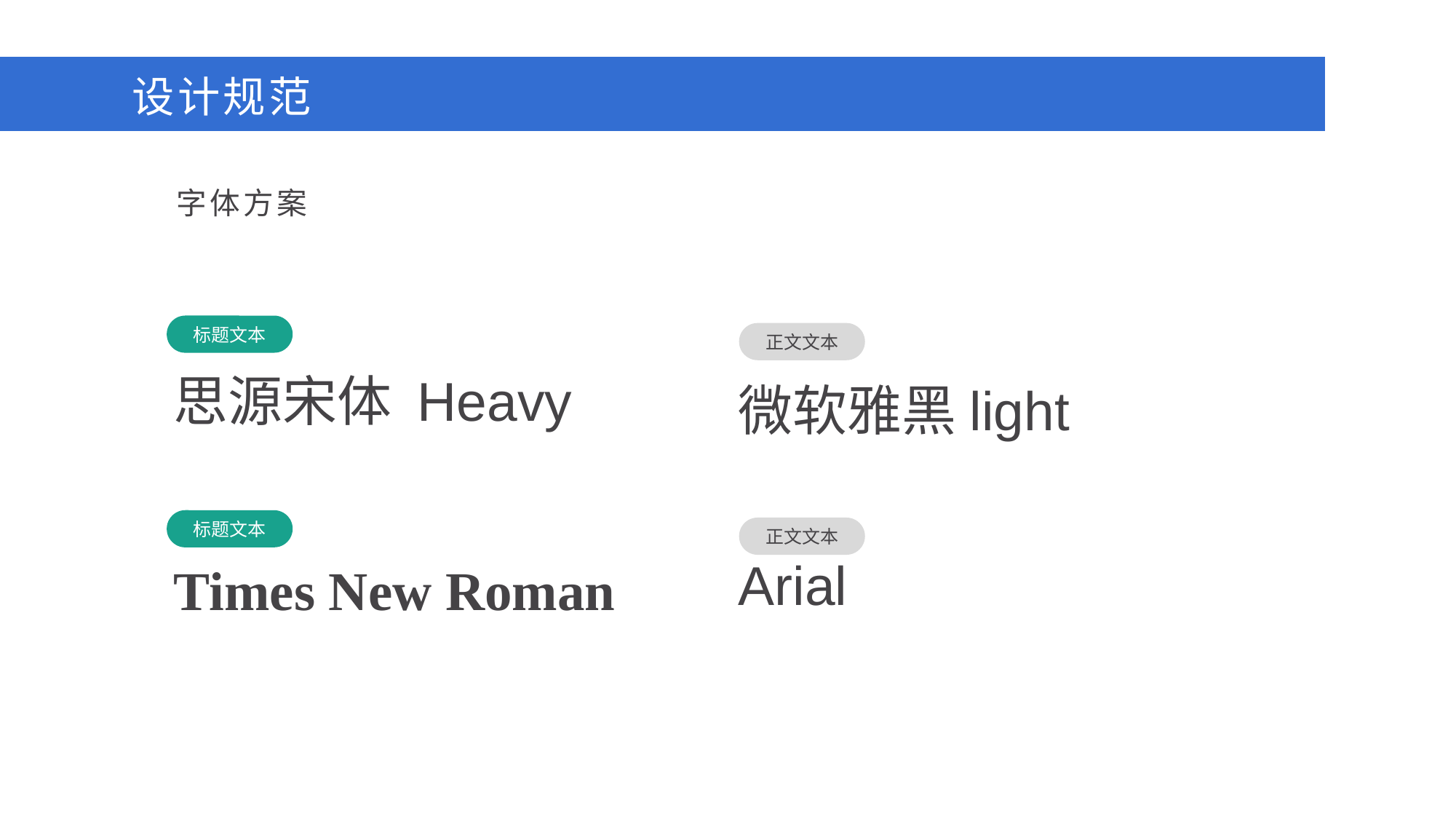

设计规范
字体方案
标题文本
正文文本
思源宋体 Heavy
微软雅黑light
标题文本
正文文本
Arial
Times New Roman